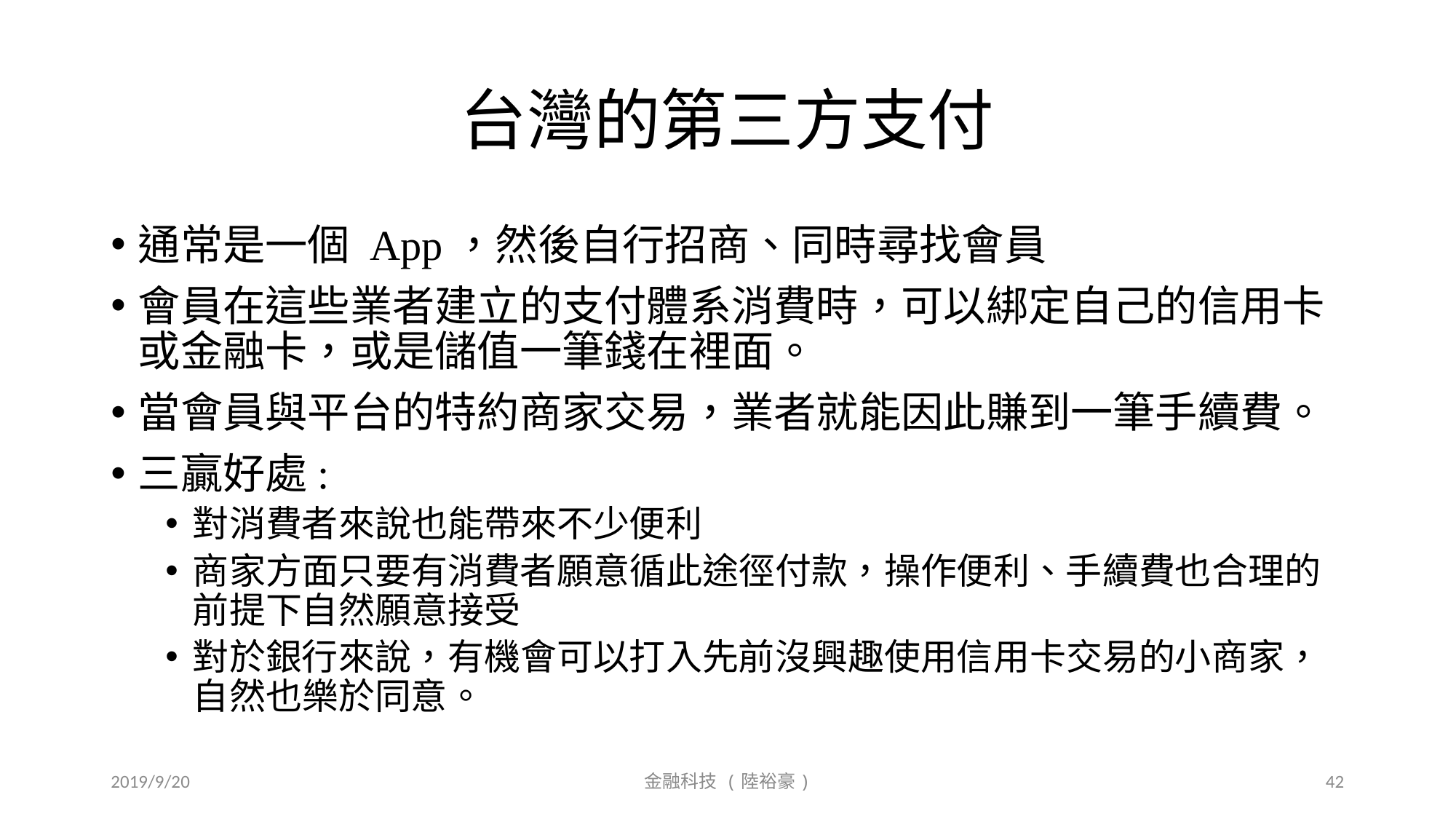

# 台灣的第三方支付
通常是一個 App，然後自行招商、同時尋找會員
會員在這些業者建立的支付體系消費時，可以綁定自己的信用卡或金融卡，或是儲值一筆錢在裡面。
當會員與平台的特約商家交易，業者就能因此賺到一筆手續費。
三贏好處:
對消費者來說也能帶來不少便利
商家方面只要有消費者願意循此途徑付款，操作便利、手續費也合理的前提下自然願意接受
對於銀行來說，有機會可以打入先前沒興趣使用信用卡交易的小商家，自然也樂於同意。
2019/9/20
金融科技 (陸裕豪)
42